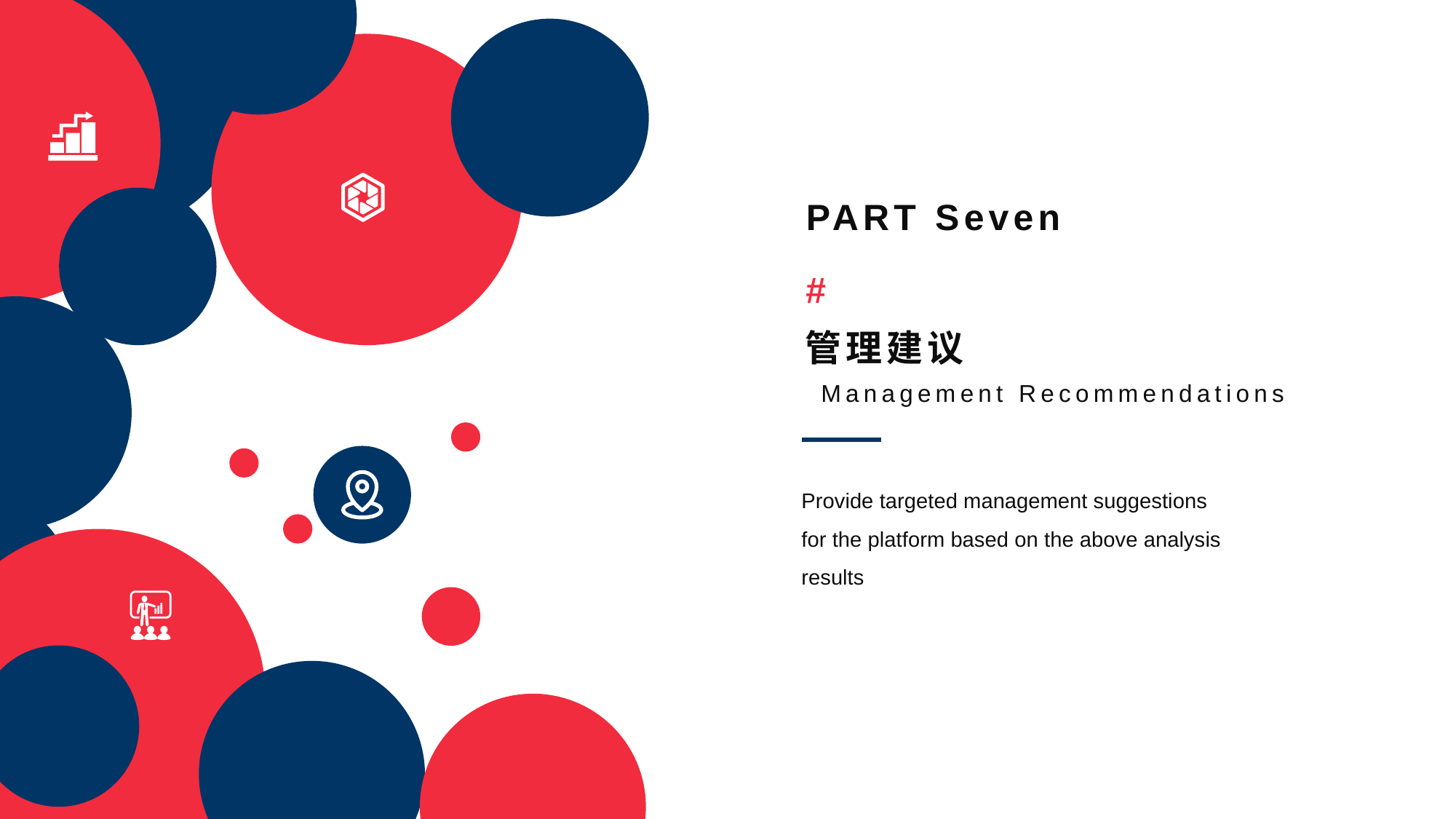

PART Seven
#

管理建议
Management Recommendations

Provide targeted management suggestions
for the platform based on the above analysis
results